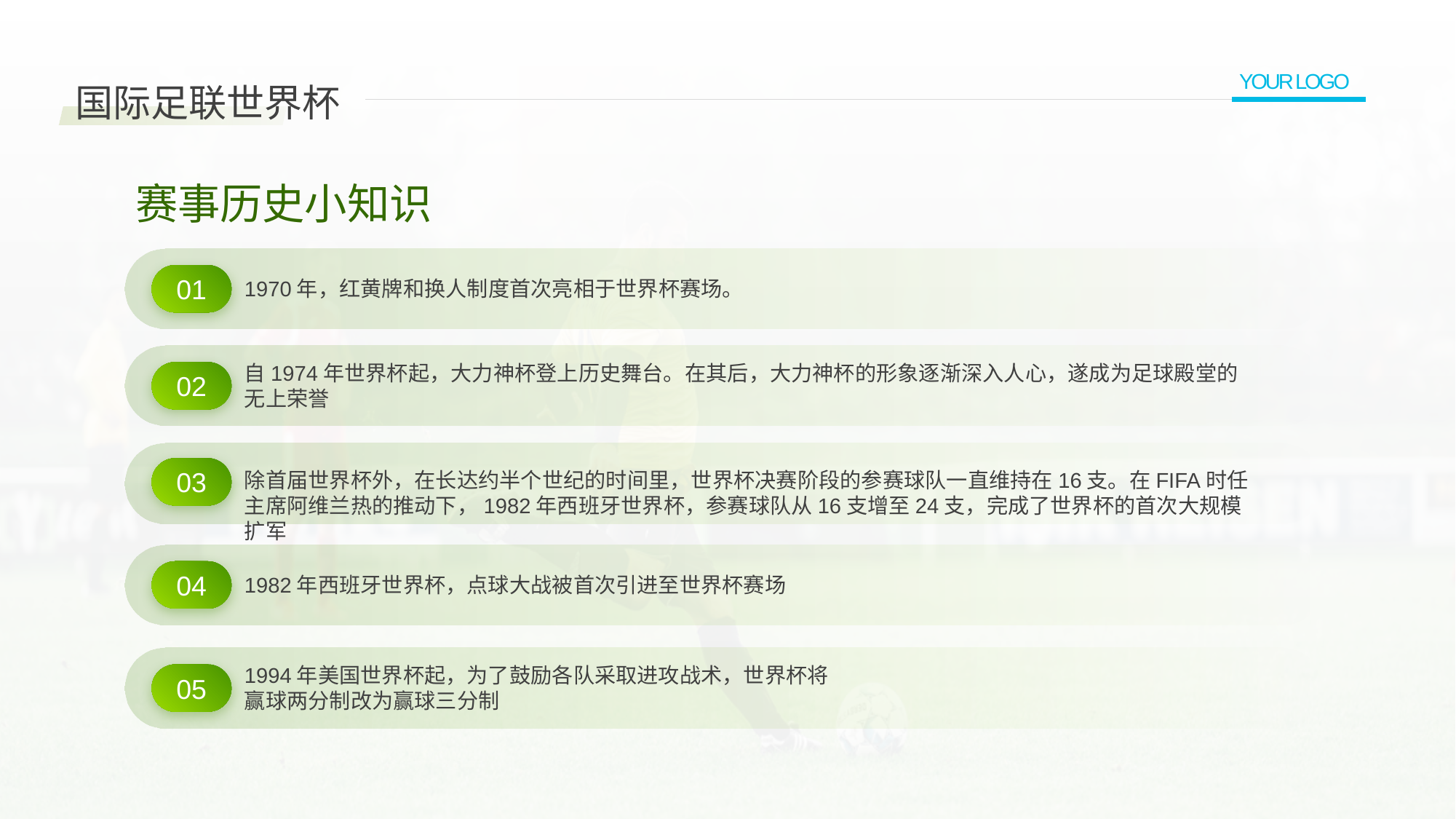

01
YOUR LOGO
国际足联世界杯

赛事历史小知识

01
1970年，红黄牌和换人制度首次亮相于世界杯赛场。

自1974年世界杯起，大力神杯登上历史舞台。在其后，大力神杯的形象逐渐深入人心，遂成为足球殿堂的无上荣誉
02

03
除首届世界杯外，在长达约半个世纪的时间里，世界杯决赛阶段的参赛球队一直维持在16支。在FIFA时任主席阿维兰热的推动下，1982年西班牙世界杯，参赛球队从16支增至24支，完成了世界杯的首次大规模扩军

04
1982年西班牙世界杯，点球大战被首次引进至世界杯赛场

1994年美国世界杯起，为了鼓励各队采取进攻战术，世界杯将赢球两分制改为赢球三分制
05